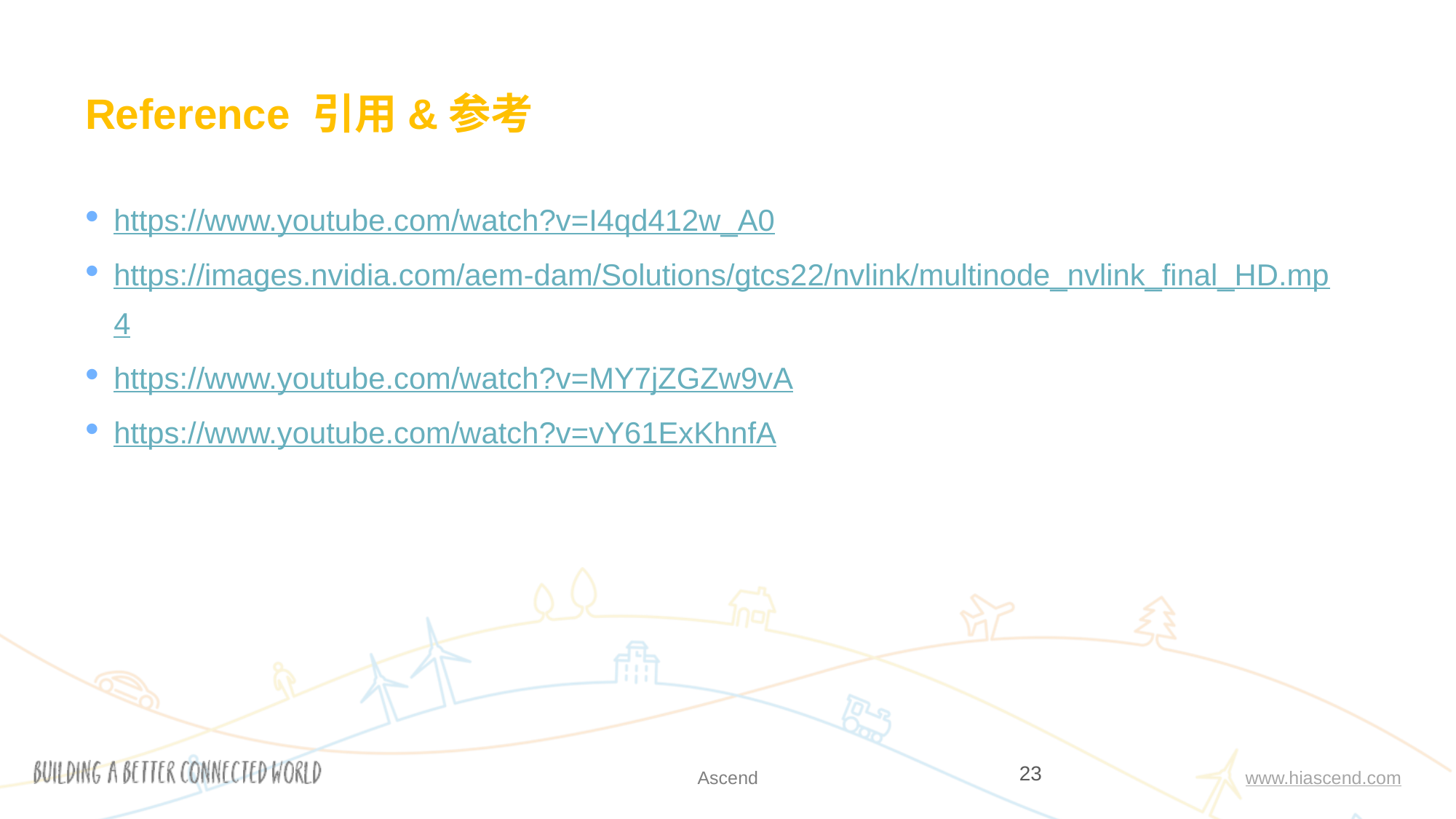

# Reference 引用&参考
https://www.youtube.com/watch?v=I4qd412w_A0
https://images.nvidia.com/aem-dam/Solutions/gtcs22/nvlink/multinode_nvlink_final_HD.mp4
https://www.youtube.com/watch?v=MY7jZGZw9vA
https://www.youtube.com/watch?v=vY61ExKhnfA